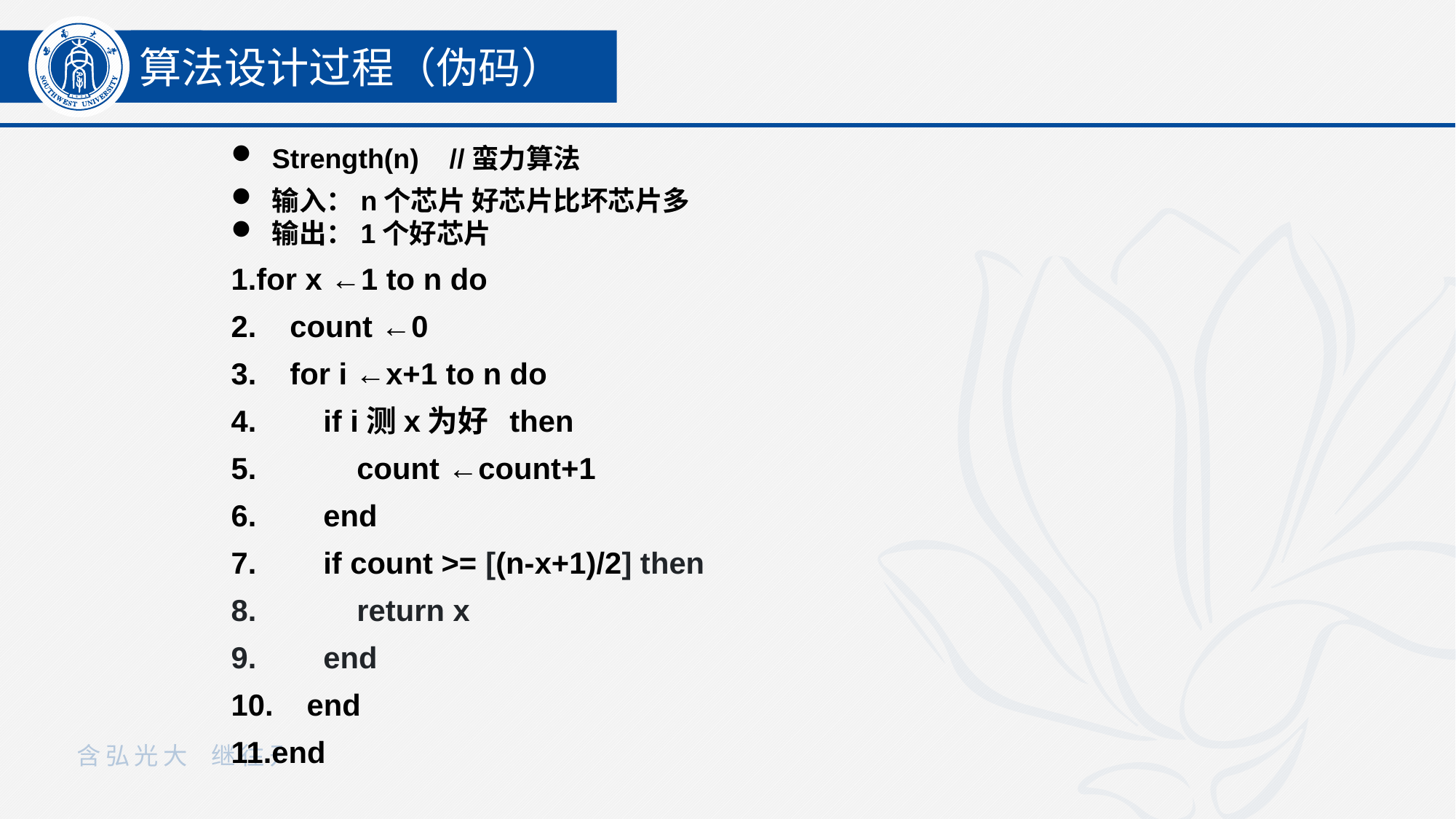

算法设计过程（伪码）
Strength(n)    //蛮力算法
输入：n个芯片 好芯片比坏芯片多
输出：1个好芯片
1.for x ←1 to n do
2.    count ←0
3.    for i ←x+1 to n do
4.        if i测x为好  then
5.            count ←count+1
6.        end
7.        if count >= [(n-x+1)/2] then
8.            return x
9.        end
10.    end
11.end